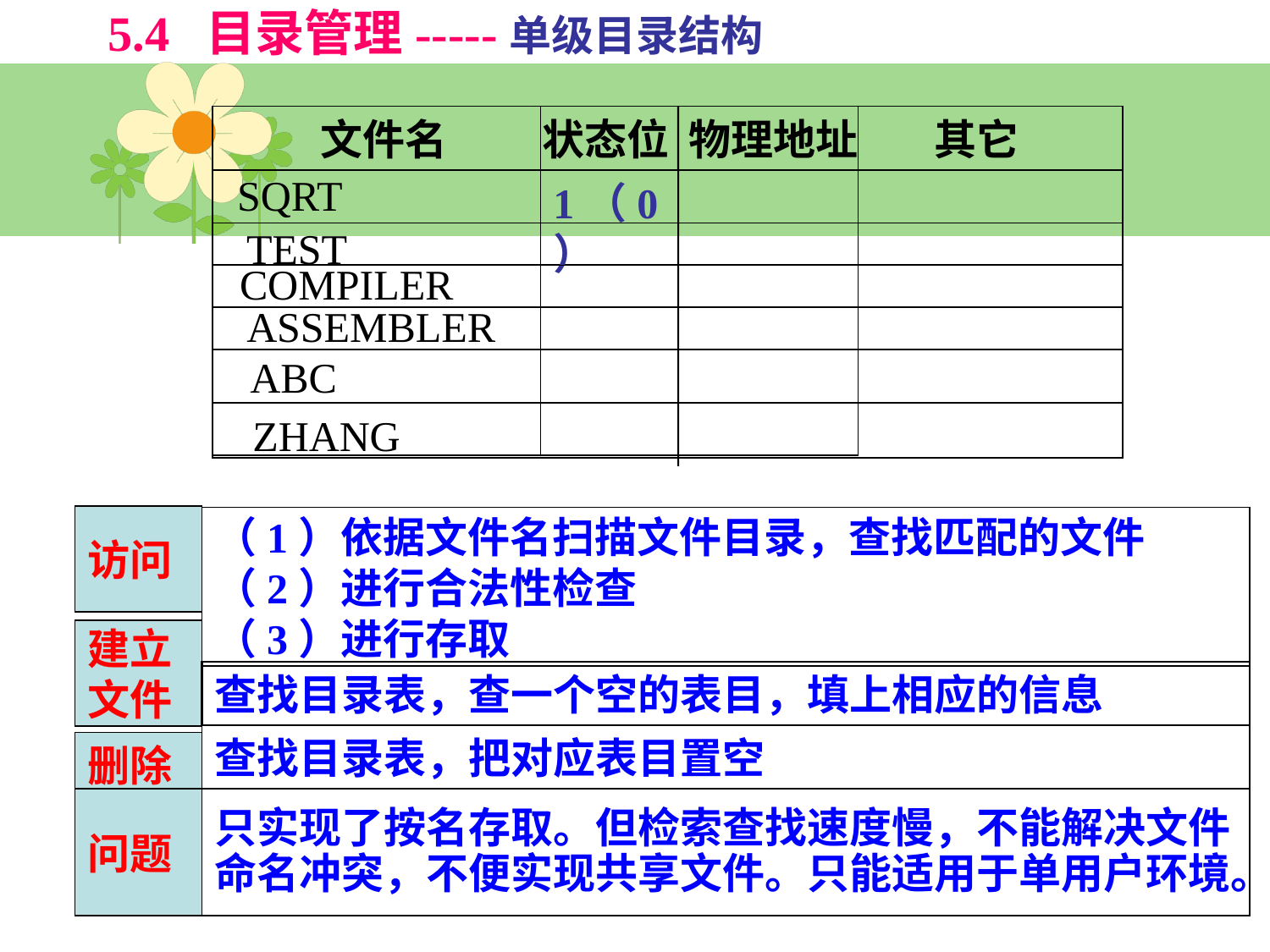

5.4  目录管理-----单级目录结构

文件名
状态位
物理地址

其它
SQRT

1（0）
TEST

COMPILER
ASSEMBLER

ABC

ZHANG

访问
（1）依据文件名扫描文件目录，查找匹配的文件
（2）进行合法性检查
（3）进行存取
建立
文件
查找目录表，查一个空的表目，填上相应的信息
查找目录表，把对应表目置空
删除
问题
只实现了按名存取。但检索查找速度慢，不能解决文件命名冲突，不便实现共享文件。只能适用于单用户环境。